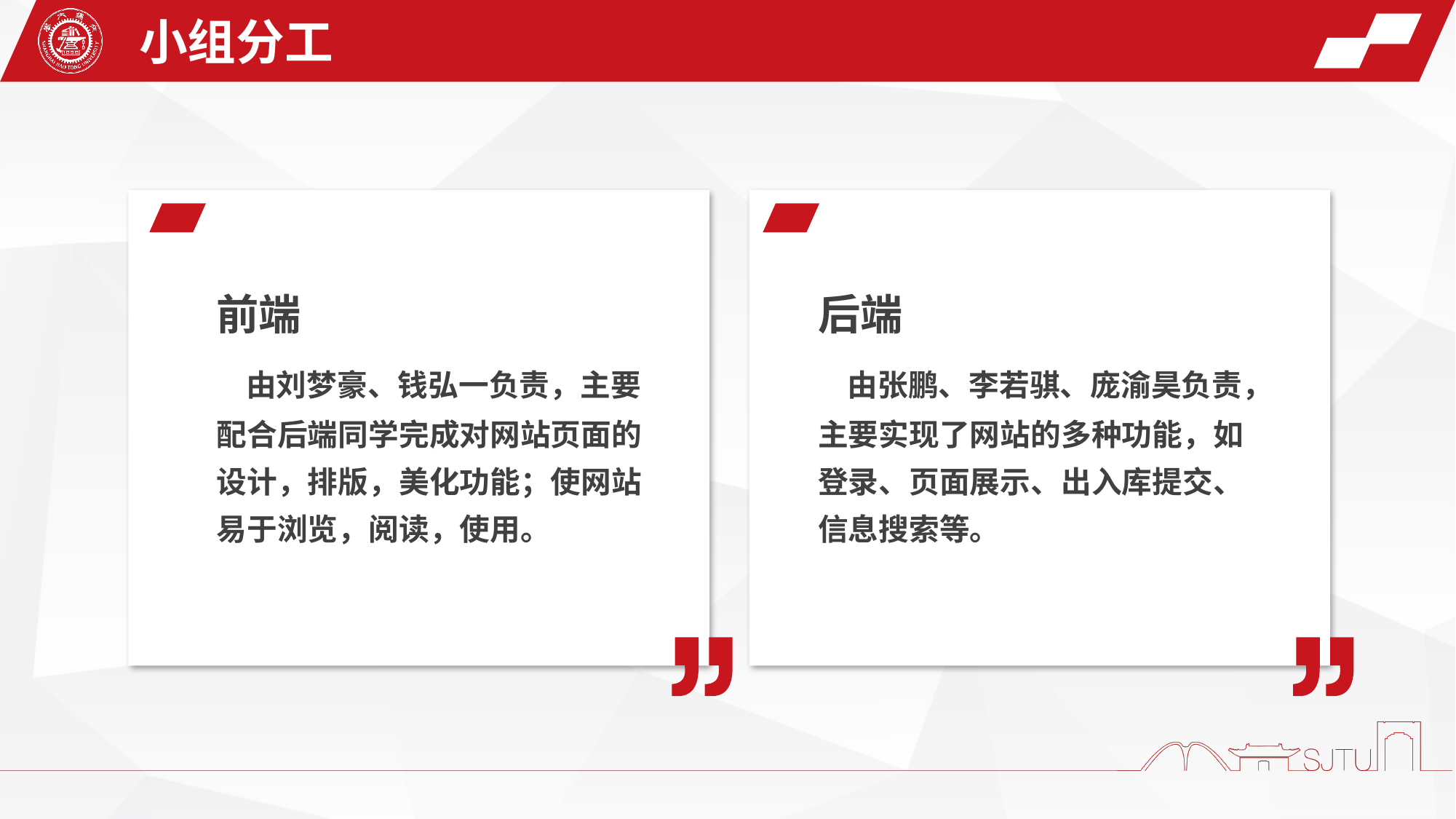

小组分工

前端
  由刘梦豪、钱弘一负责，主要配合后端同学完成对网站页面的设计，排版，美化功能；使网站易于浏览，阅读，使用。
后端
  由张鹏、李若骐、庞渝昊负责，主要实现了网站的多种功能，如登录、页面展示、出入库提交、信息搜索等。